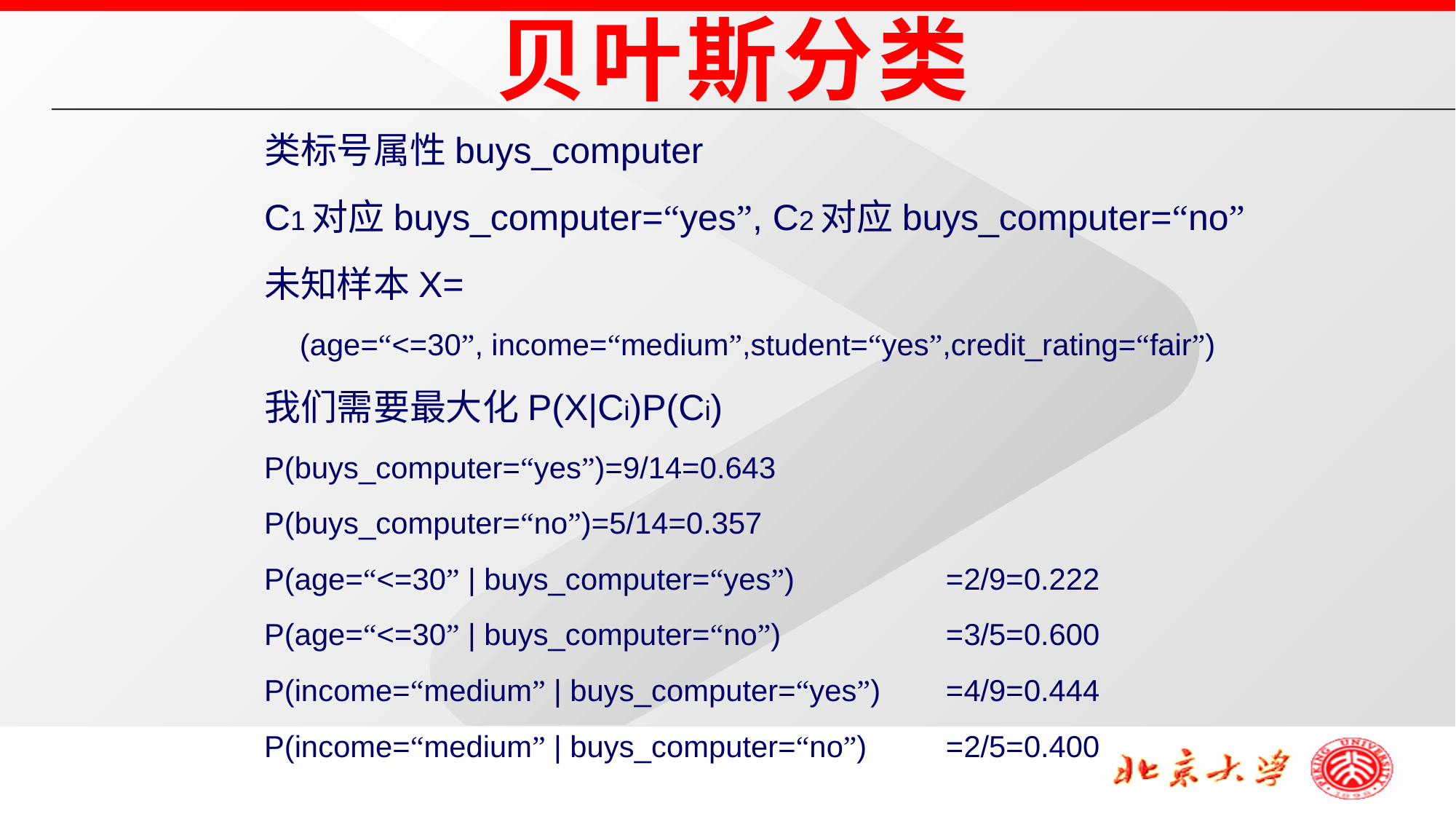

贝叶斯分类
类标号属性buys_computer
C1对应buys_computer=“yes”, C2对应buys_computer=“no”
未知样本X=
(age=“<=30”, income=“medium”,student=“yes”,credit_rating=“fair”)
我们需要最大化P(X|Ci)P(Ci)
P(buys_computer=“yes”)=9/14=0.643
P(buys_computer=“no”)=5/14=0.357
P(age=“<=30” | buys_computer=“yes”)  		=2/9=0.222
P(age=“<=30” | buys_computer=“no”)  		=3/5=0.600
P(income=“medium” | buys_computer=“yes”)  	=4/9=0.444
P(income=“medium” | buys_computer=“no”)  	=2/5=0.400